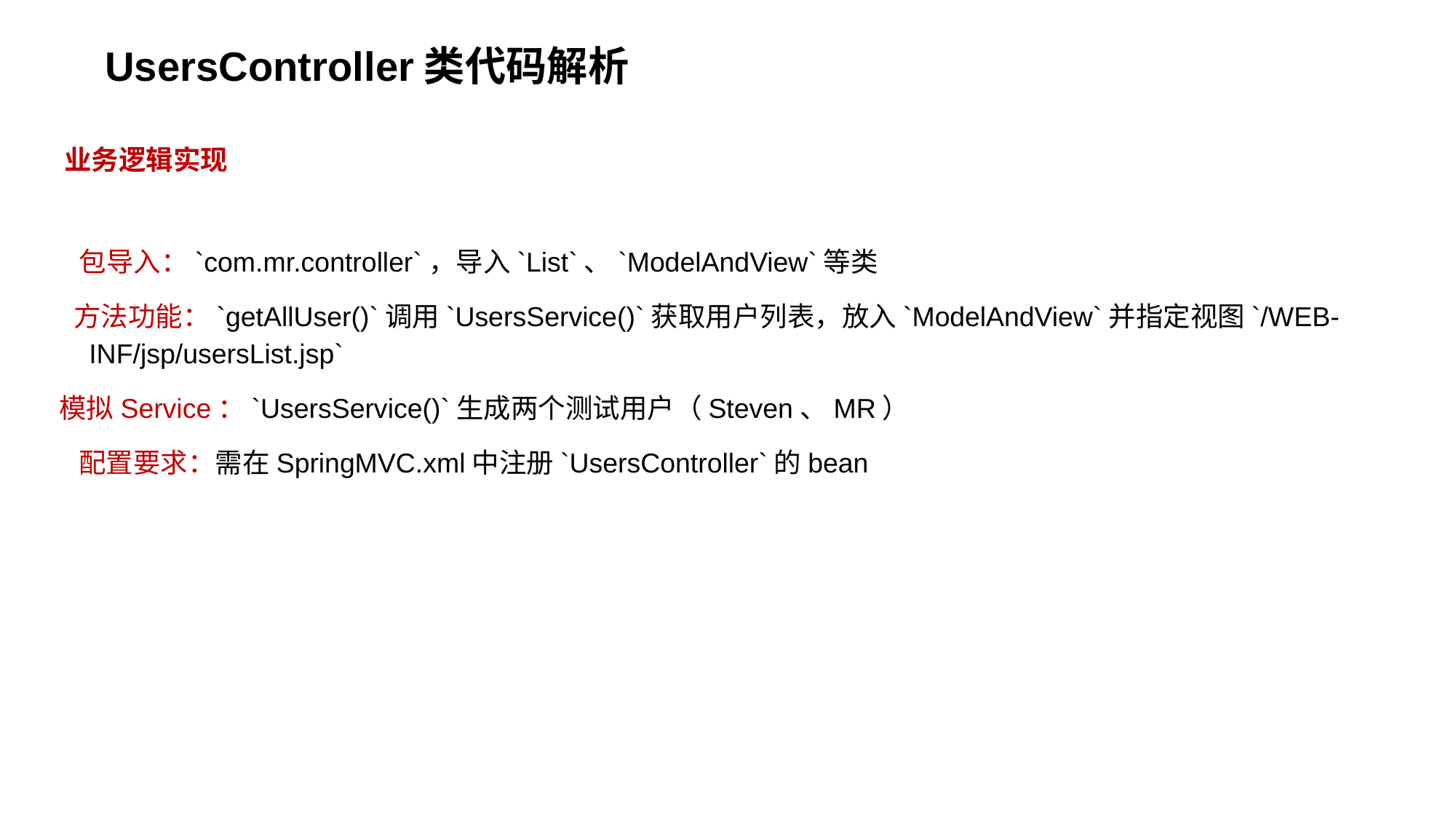

UsersController类代码解析
业务逻辑实现
包导入：`com.mr.controller`，导入`List`、`ModelAndView`等类
方法功能：`getAllUser()`调用`UsersService()`获取用户列表，放入`ModelAndView`并指定视图`/WEB-
INF/jsp/usersList.jsp`
模拟Service：`UsersService()`生成两个测试用户（Steven、MR）
配置要求：需在SpringMVC.xml中注册`UsersController`的bean